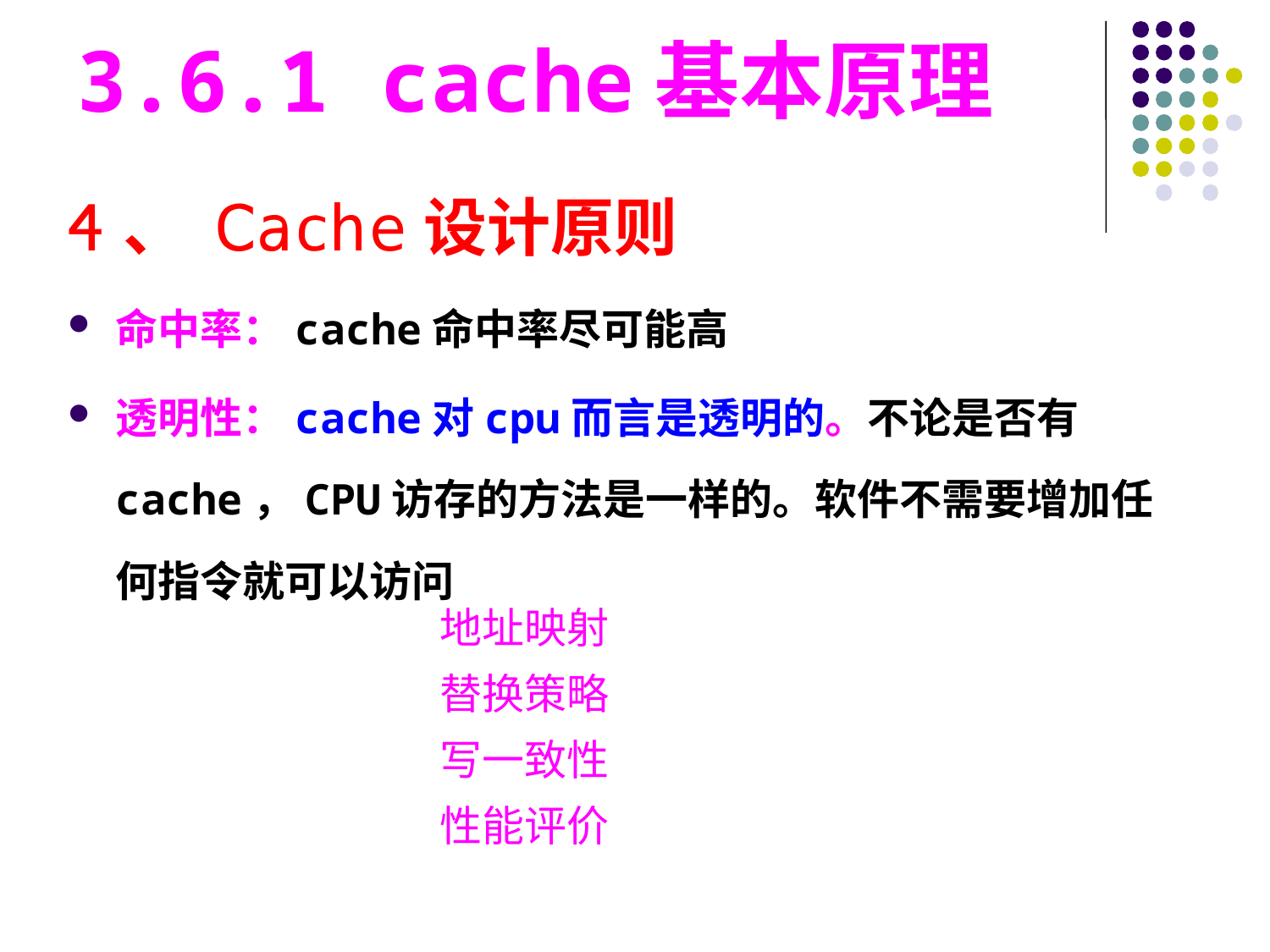

# 3.6.1 cache基本原理
4、 Cache设计原则
命中率：cache命中率尽可能高
透明性：cache对cpu而言是透明的。不论是否有cache，CPU访存的方法是一样的。软件不需要增加任何指令就可以访问
地址映射
替换策略
写一致性
性能评价